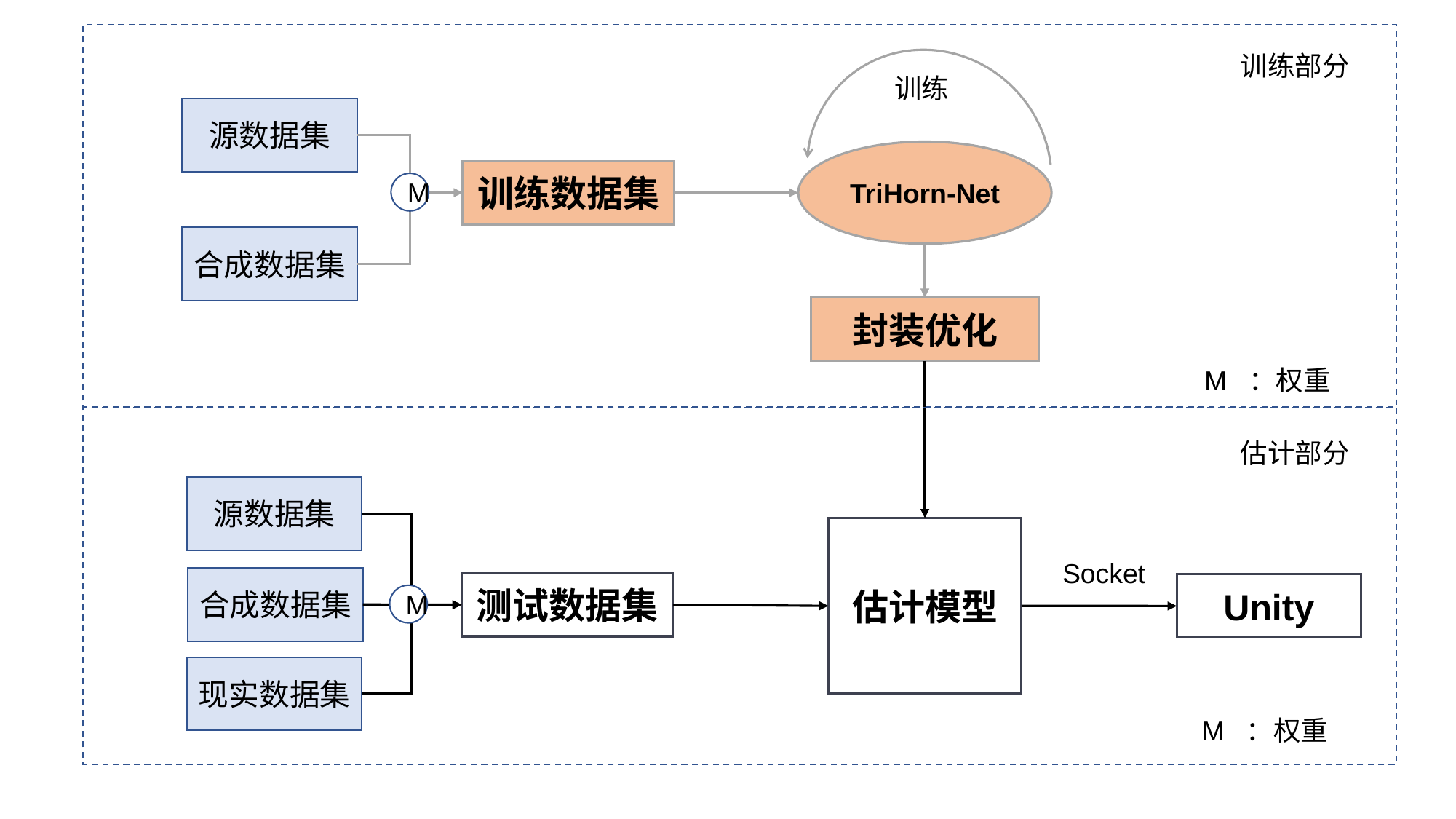

训练部分

训练
源数据集
TriHorn-Net
训练数据集
M
合成数据集
封装优化
M  ：权重

估计部分
源数据集
估计模型
Socket
合成数据集
测试数据集
Unity
M
现实数据集
M  ：权重